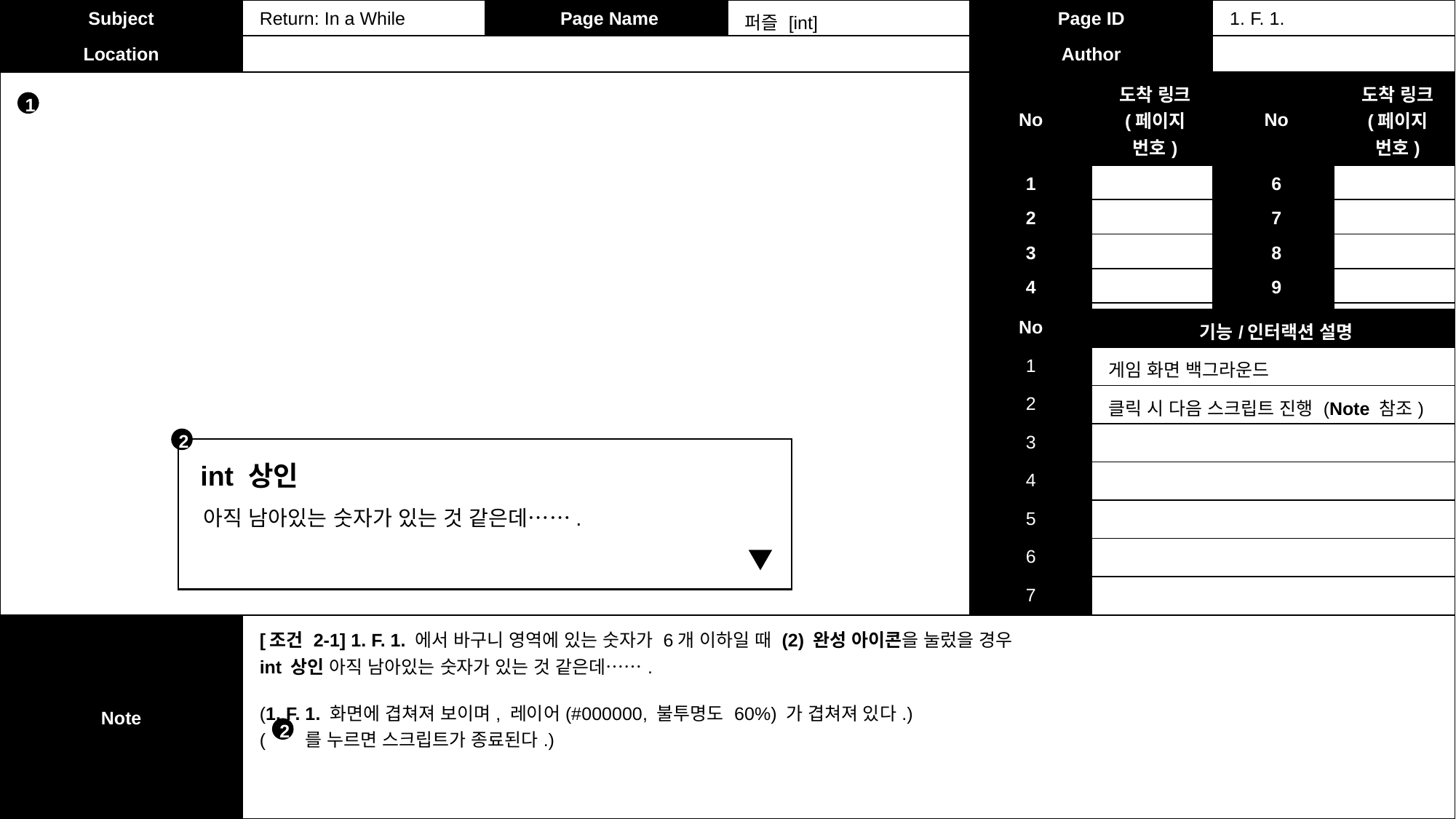

| Subject | Return: In a While | Page Name | 퍼즐 [int] | Page ID | 1. F. 1. |
| --- | --- | --- | --- | --- | --- |
| Location |  |  |  | Author |  |

| No | 도착 링크 (페이지 번호) | No | 도착 링크 (페이지 번호) |
| --- | --- | --- | --- |
| 1 |  | 6 |  |
| 2 |  | 7 |  |
| 3 |  | 8 |  |
| 4 |  | 9 |  |
| 5 |  | 10 |  |
1
| No | 기능/인터랙션 설명 |
| --- | --- |
| 1 | 게임 화면 백그라운드 |
| 2 | 클릭 시 다음 스크립트 진행 (Note 참조) |
| 3 |  |
| 4 |  |
| 5 |  |
| 6 |  |
| 7 |  |
2

int 상인
아직 남아있는 숫자가 있는 것 같은데…….

| Note | [조건 2-1] 1. F. 1. 에서 바구니 영역에 있는 숫자가 6개 이하일 때 (2) 완성 아이콘을 눌렀을 경우 int 상인 아직 남아있는 숫자가 있는 것 같은데……. (1. F. 1. 화면에 겹쳐져 보이며, 레이어(#000000, 불투명도 60%) 가 겹쳐져 있다.) ( 를 누르면 스크립트가 종료된다.) |
| --- | --- |
2